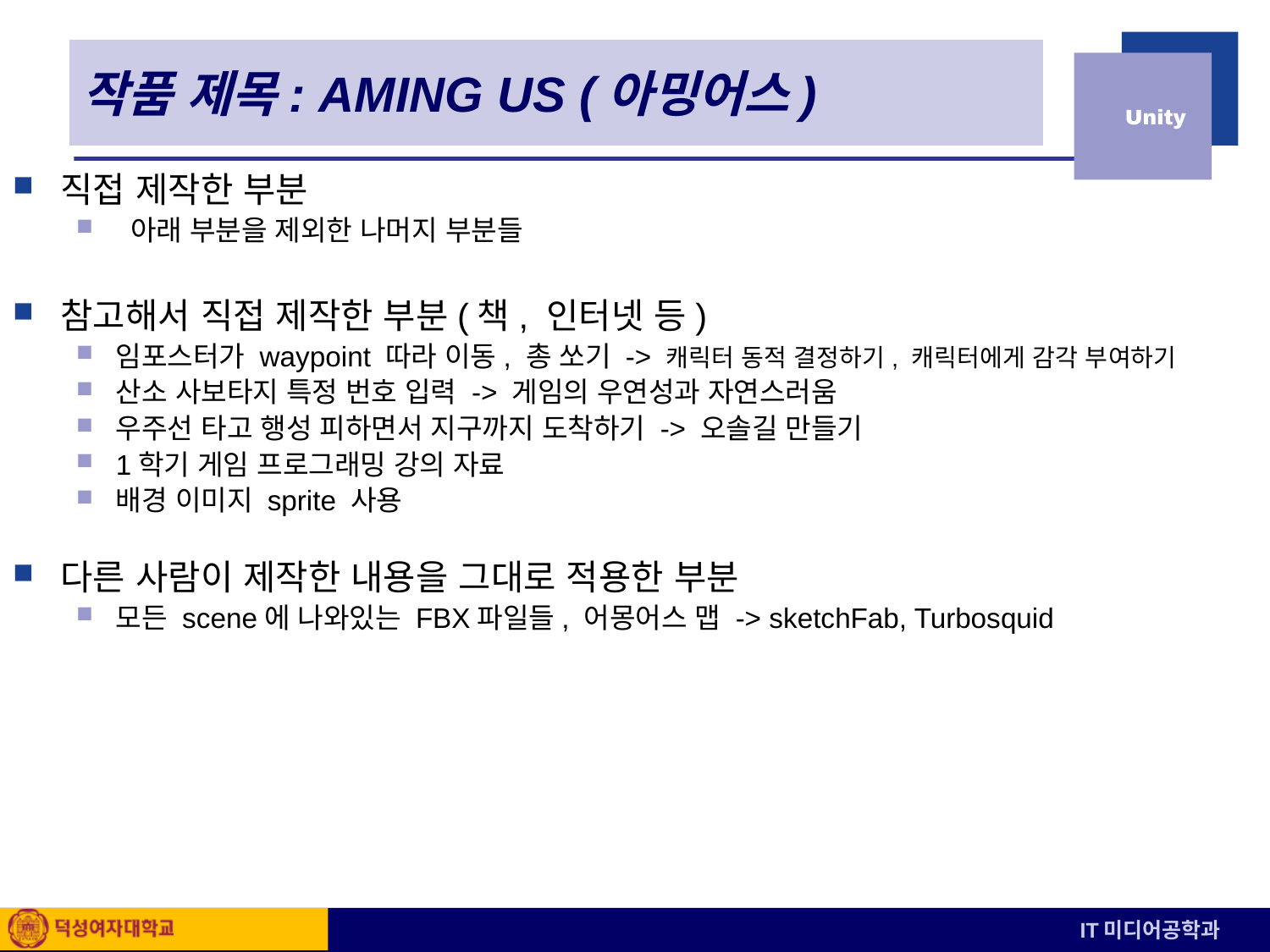

# 작품 제목: AMING US (아밍어스)
직접 제작한 부분
 아래 부분을 제외한 나머지 부분들

참고해서 직접 제작한 부분(책, 인터넷 등)
임포스터가 waypoint 따라 이동, 총 쏘기 -> 캐릭터 동적 결정하기, 캐릭터에게 감각 부여하기
산소 사보타지 특정 번호 입력 -> 게임의 우연성과 자연스러움
우주선 타고 행성 피하면서 지구까지 도착하기 -> 오솔길 만들기
1학기 게임 프로그래밍 강의 자료
배경 이미지 sprite 사용

다른 사람이 제작한 내용을 그대로 적용한 부분
모든 scene에 나와있는 FBX파일들, 어몽어스 맵 -> sketchFab, Turbosquid